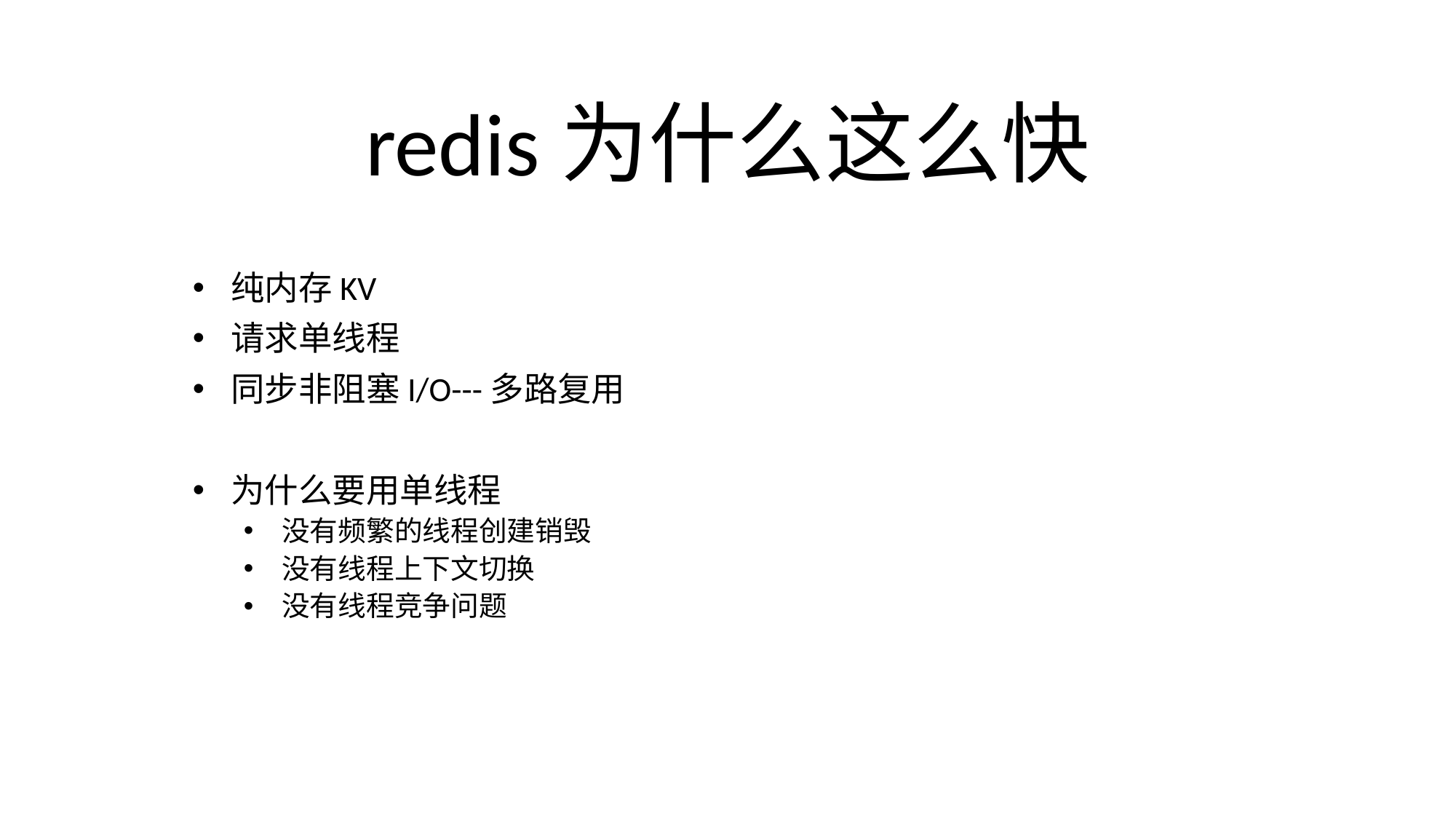

# redis为什么这么快
纯内存KV
请求单线程
同步非阻塞I/O---多路复用

为什么要用单线程
没有频繁的线程创建销毁
没有线程上下文切换
没有线程竞争问题